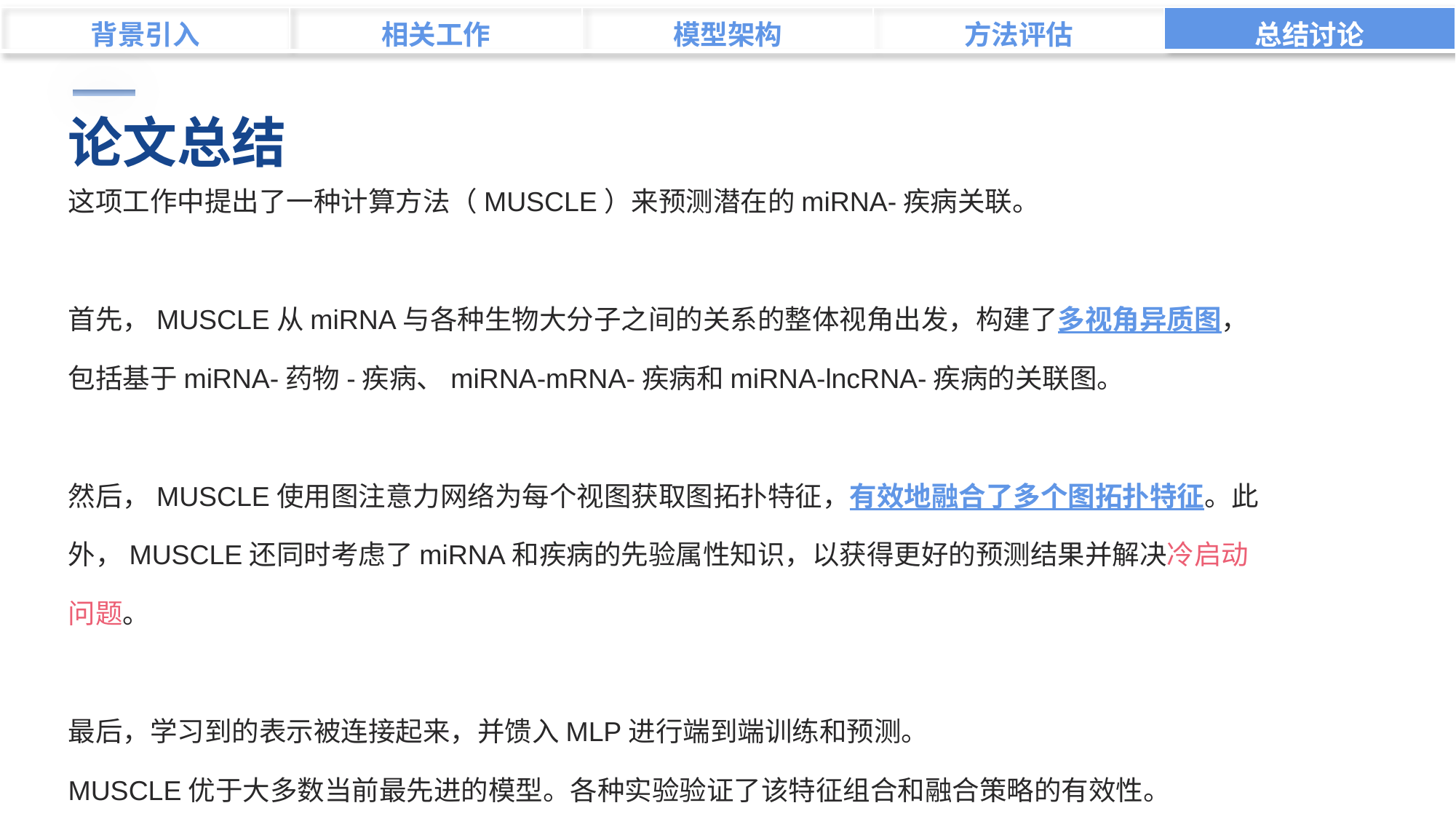

| 背景引入 | 相关工作 | 模型架构 | 方法评估 | 总结讨论 |
| --- | --- | --- | --- | --- |

论文总结
这项工作中提出了一种计算方法（MUSCLE）来预测潜在的miRNA-疾病关联。

首先，MUSCLE从miRNA与各种生物大分子之间的关系的整体视角出发，构建了多视角异质图，包括基于miRNA-药物-疾病、miRNA-mRNA-疾病和miRNA-lncRNA-疾病的关联图。

然后，MUSCLE使用图注意力网络为每个视图获取图拓扑特征，有效地融合了多个图拓扑特征。此外，MUSCLE还同时考虑了miRNA和疾病的先验属性知识，以获得更好的预测结果并解决冷启动问题。

最后，学习到的表示被连接起来，并馈入MLP进行端到端训练和预测。
MUSCLE优于大多数当前最先进的模型。各种实验验证了该特征组合和融合策略的有效性。
24